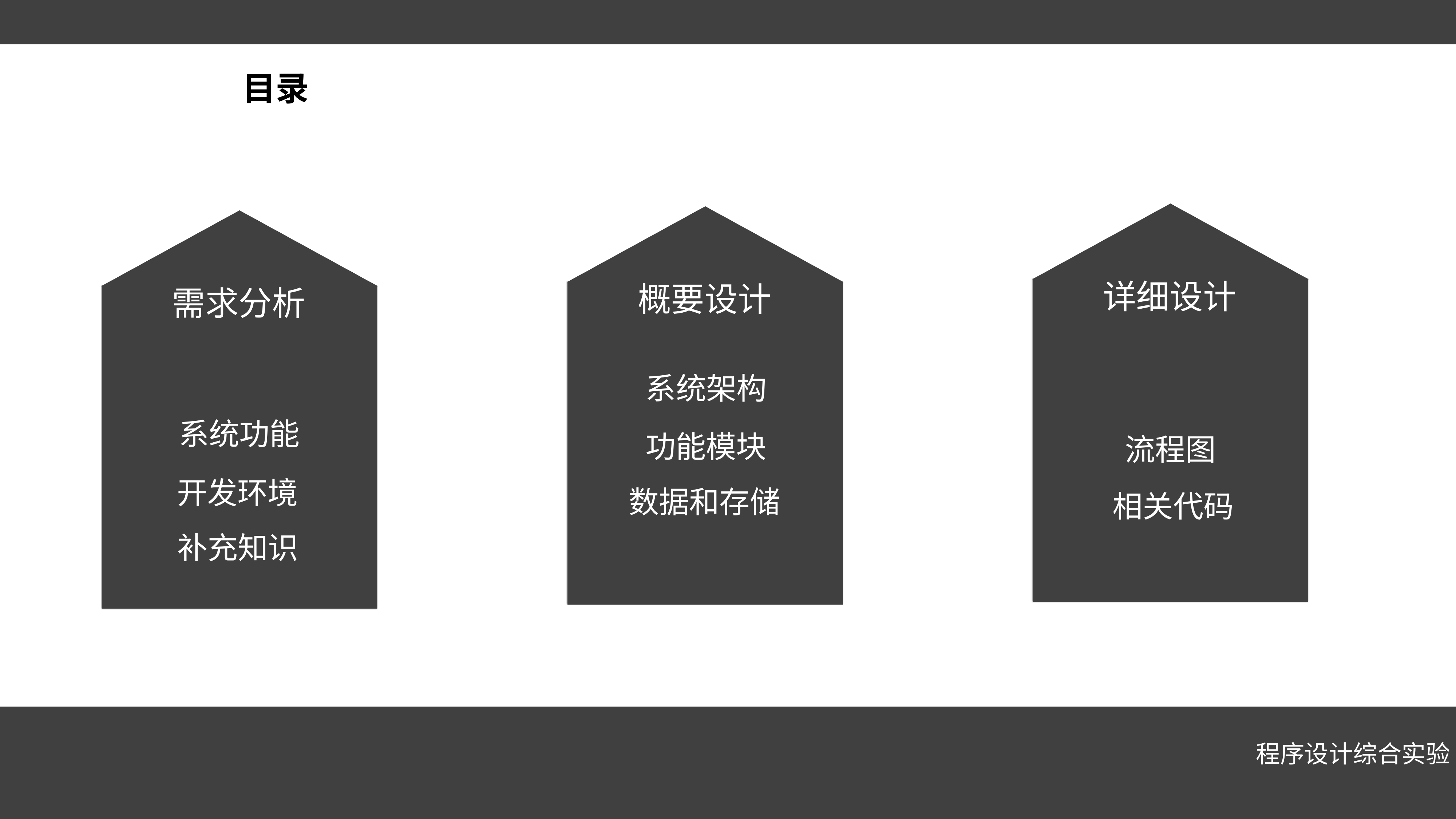

目录
“

详细设计
概要设计
需求分析

系统架构
系统功能

功能模块
流程图
开发环境

数据和存储
相关代码
补充知识